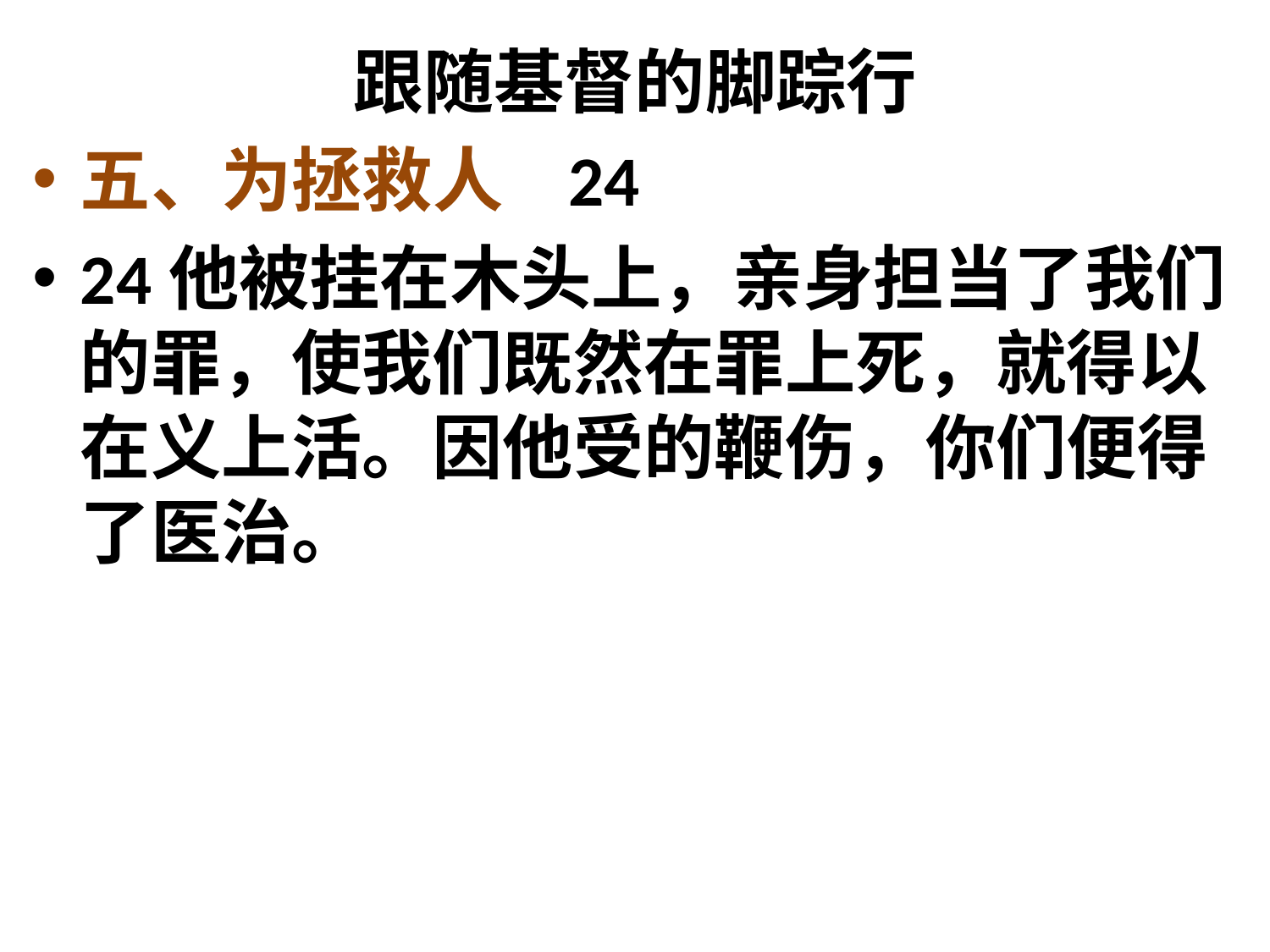

# 跟随基督的脚踪行
五、为拯救人   24
24他被挂在木头上，亲身担当了我们的罪，使我们既然在罪上死，就得以在义上活。因他受的鞭伤，你们便得了医治。